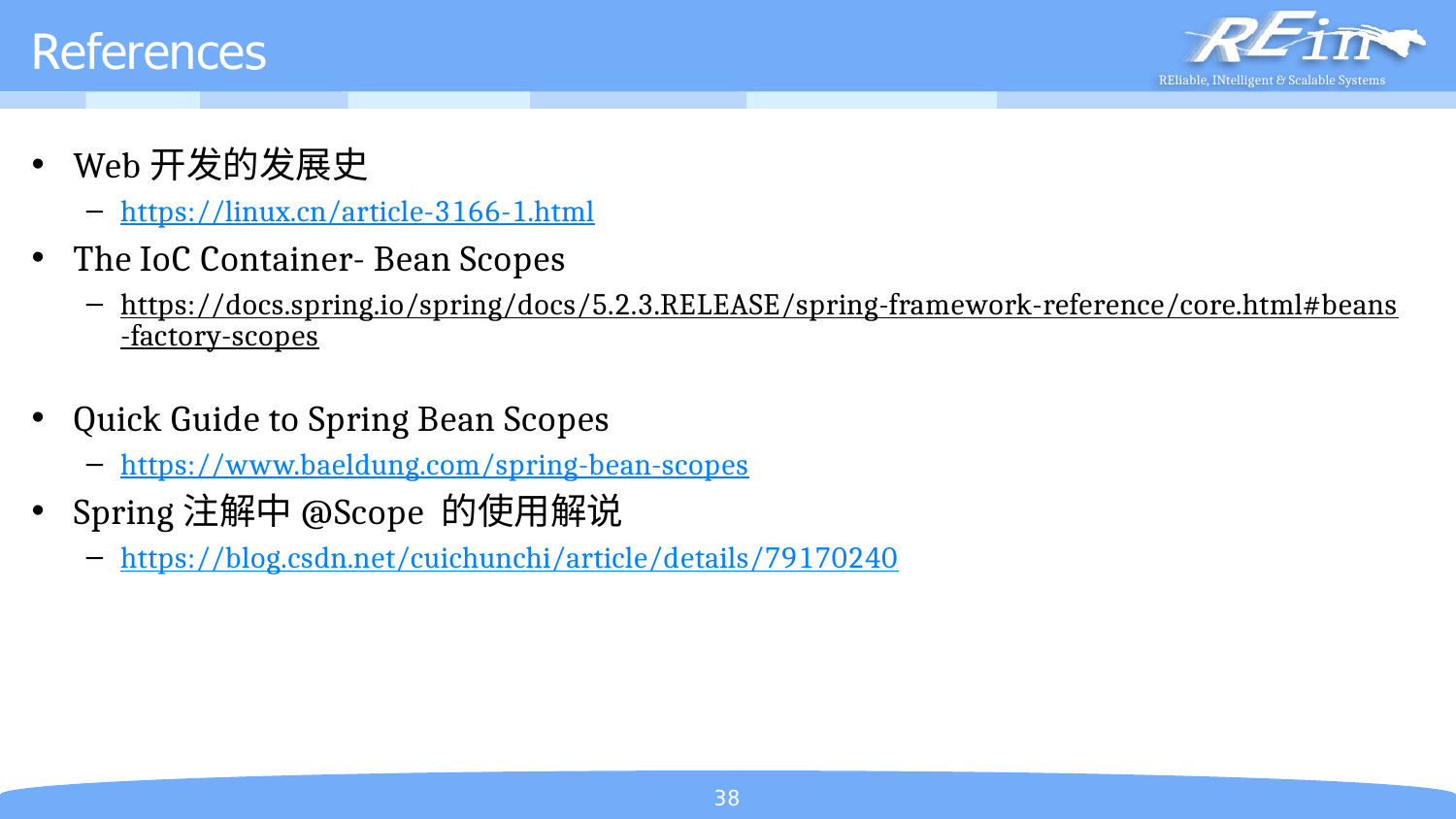

# References
Web开发的发展史
https://linux.cn/article-3166-1.html
The IoC Container- Bean Scopes
https://docs.spring.io/spring/docs/5.2.3.RELEASE/spring-framework-reference/core.html#beans-factory-scopes
Quick Guide to Spring Bean Scopes
https://www.baeldung.com/spring-bean-scopes
Spring注解中@Scope 的使用解说
https://blog.csdn.net/cuichunchi/article/details/79170240
38